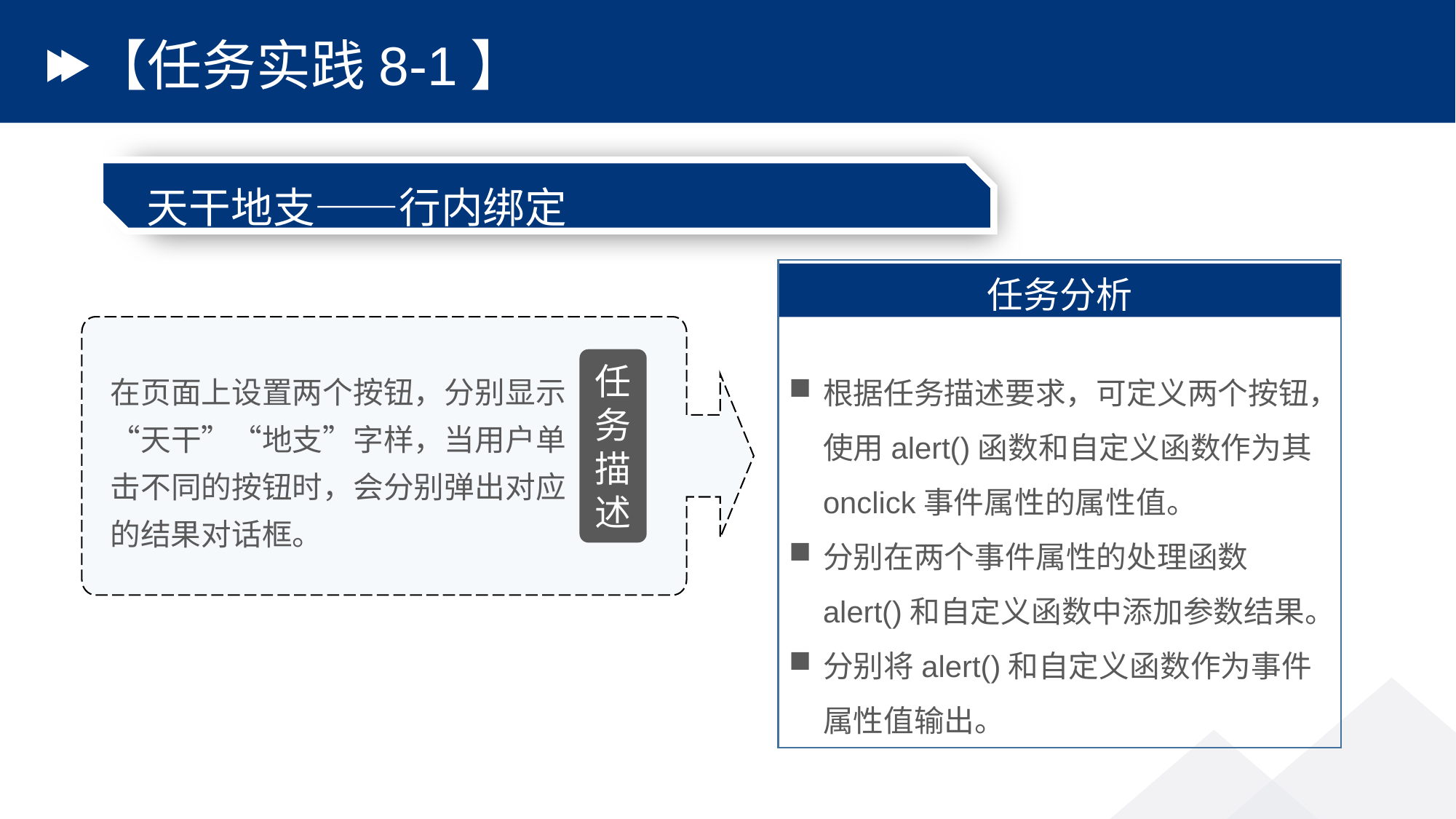

# 【任务实践8-1】
天干地支——行内绑定

任务分析
根据任务描述要求，可定义两个按钮，使用alert()函数和自定义函数作为其onclick事件属性的属性值。
分别在两个事件属性的处理函数alert()和自定义函数中添加参数结果。
分别将alert()和自定义函数作为事件属性值输出。

任务描述
在页面上设置两个按钮，分别显示“天干”“地支”字样，当用户单击不同的按钮时，会分别弹出对应的结果对话框。